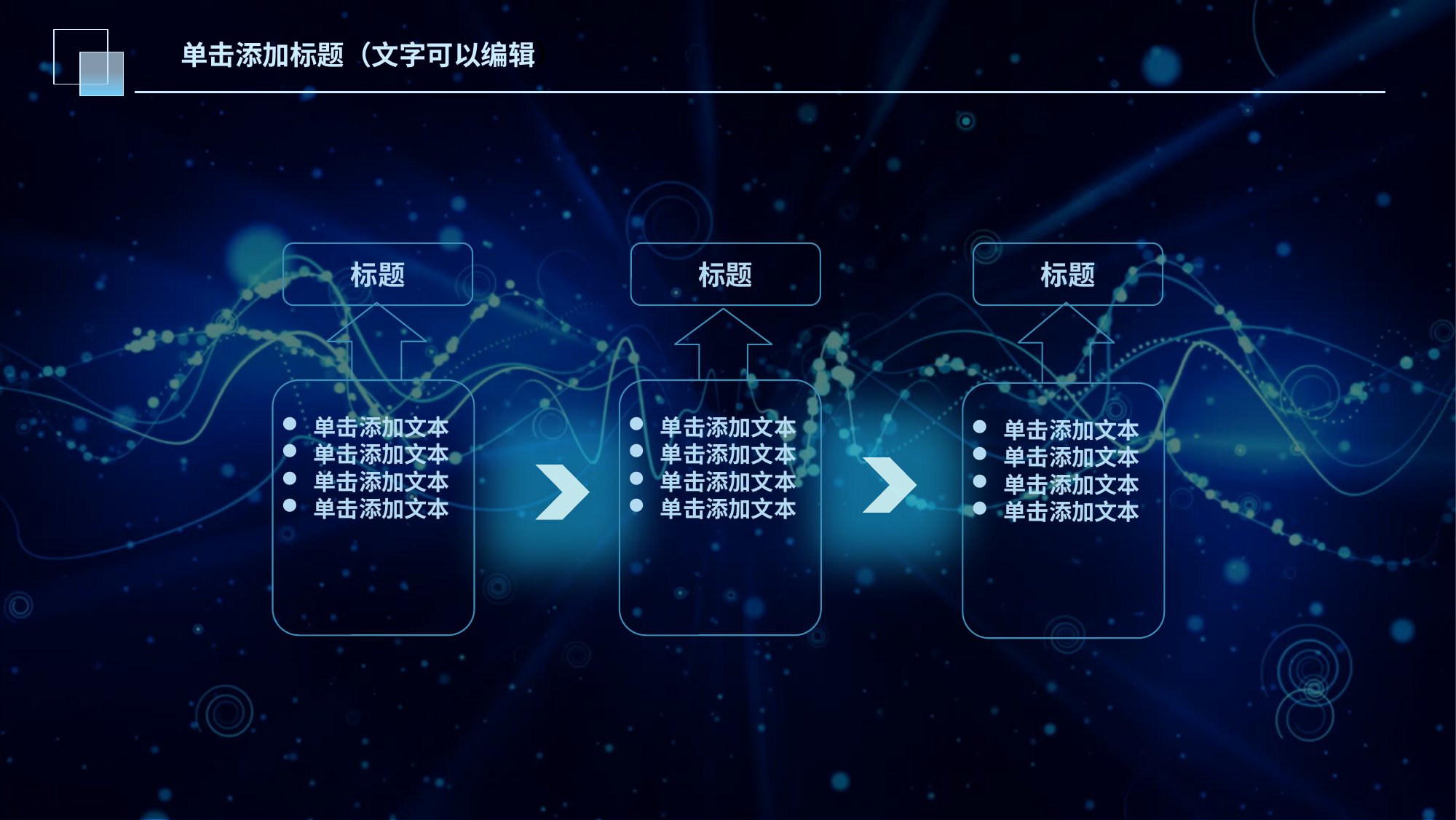

单击添加标题（文字可以编辑）

标题
标题
标题

单击添加文本
单击添加文本
单击添加文本
单击添加文本

单击添加文本
单击添加文本
单击添加文本
单击添加文本

单击添加文本
单击添加文本
单击添加文本
单击添加文本